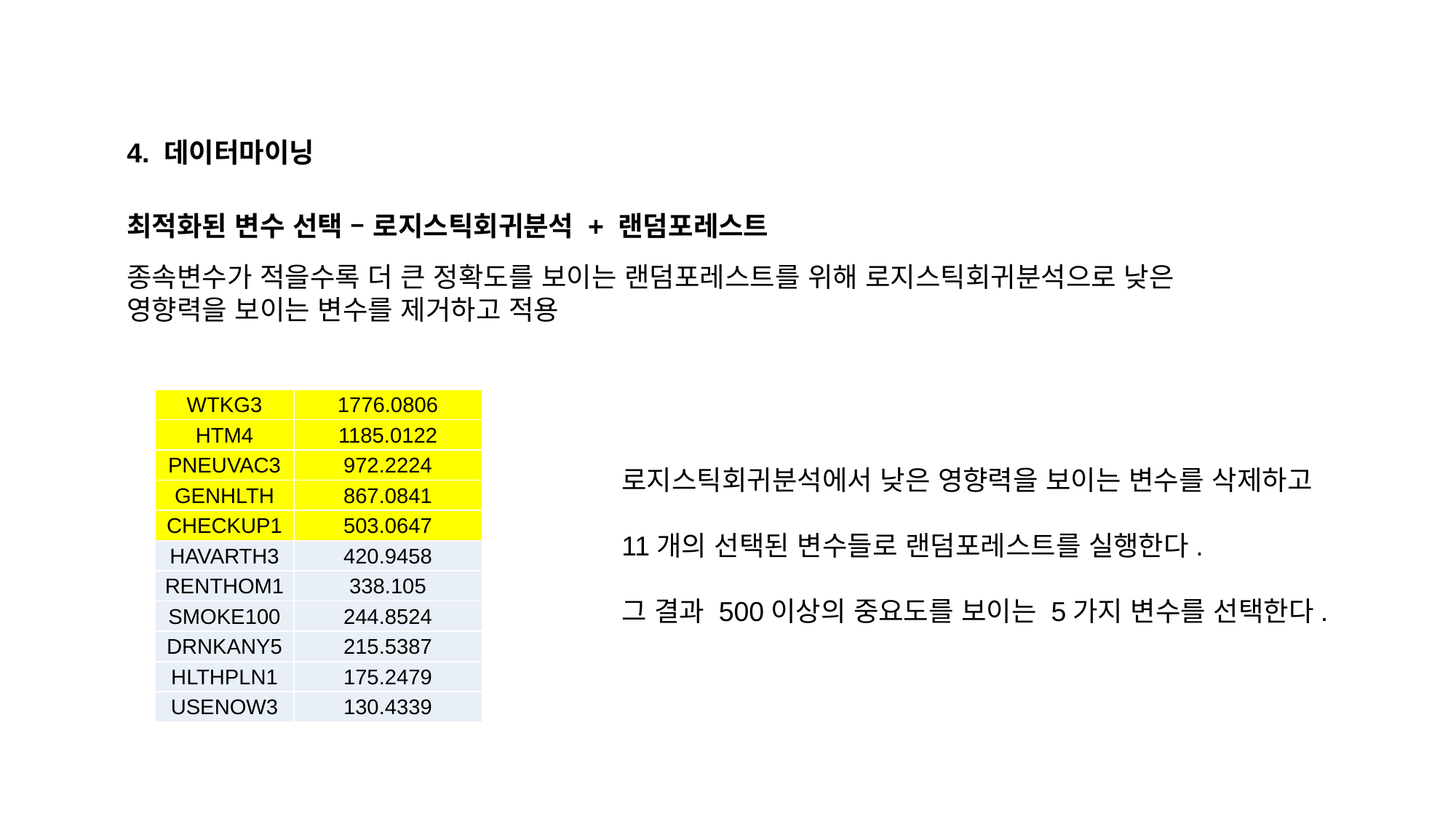

4. 데이터마이닝
최적화된 변수 선택 – 로지스틱회귀분석 + 랜덤포레스트
종속변수가 적을수록 더 큰 정확도를 보이는 랜덤포레스트를 위해 로지스틱회귀분석으로 낮은 영향력을 보이는 변수를 제거하고 적용
| WTKG3 | 1776.0806 |
| --- | --- |
| HTM4 | 1185.0122 |
| PNEUVAC3 | 972.2224 |
| GENHLTH | 867.0841 |
| CHECKUP1 | 503.0647 |
| HAVARTH3 | 420.9458 |
| RENTHOM1 | 338.105 |
| SMOKE100 | 244.8524 |
| DRNKANY5 | 215.5387 |
| HLTHPLN1 | 175.2479 |
| USENOW3 | 130.4339 |
로지스틱회귀분석에서 낮은 영향력을 보이는 변수를 삭제하고

11개의 선택된 변수들로 랜덤포레스트를 실행한다.

그 결과 500이상의 중요도를 보이는 5가지 변수를 선택한다.